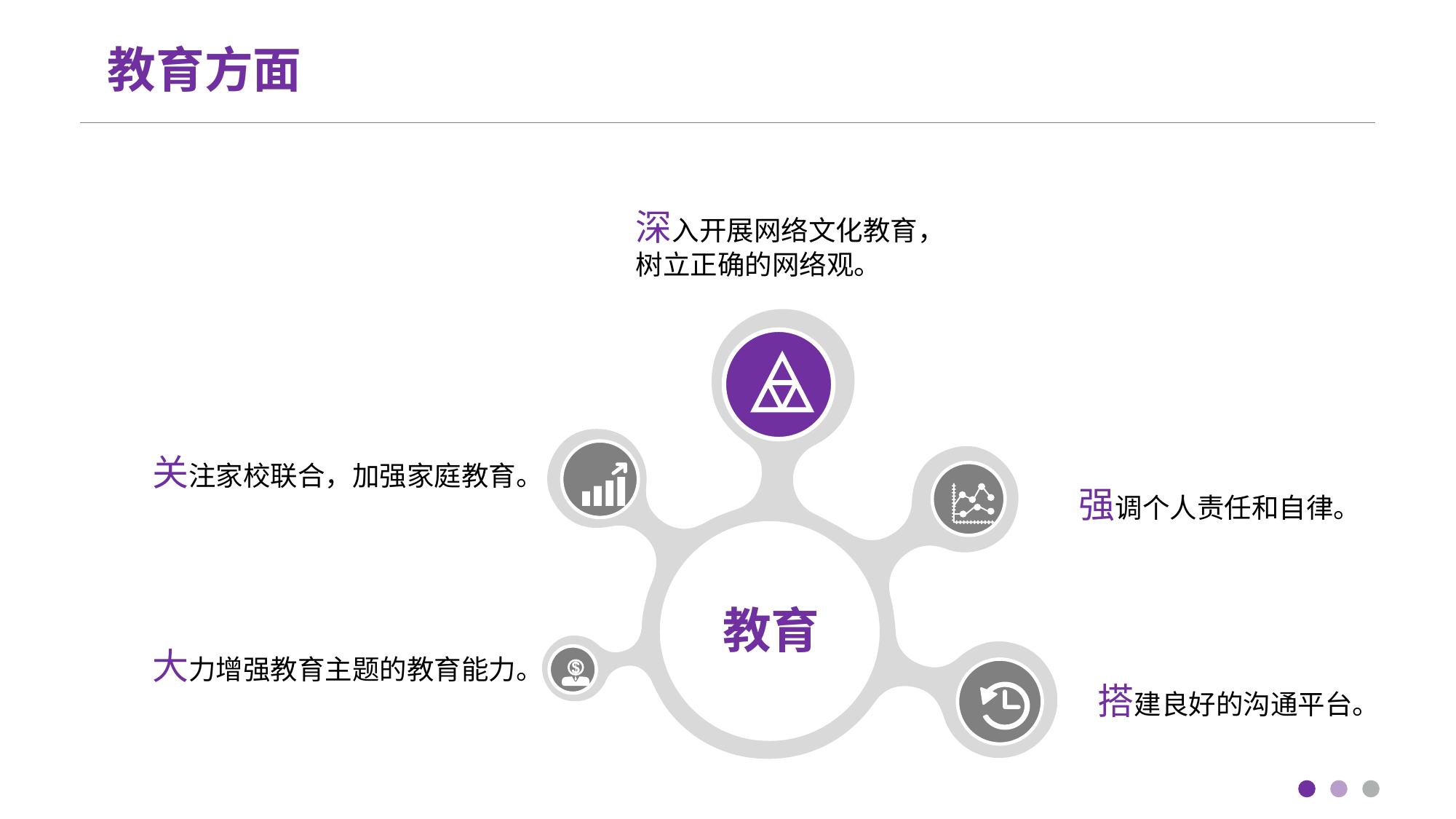

# 教育方面
深入开展网络文化教育，树立正确的网络观。

关注家校联合，加强家庭教育。

强调个人责任和自律。

教育
大力增强教育主题的教育能力。

搭建良好的沟通平台。